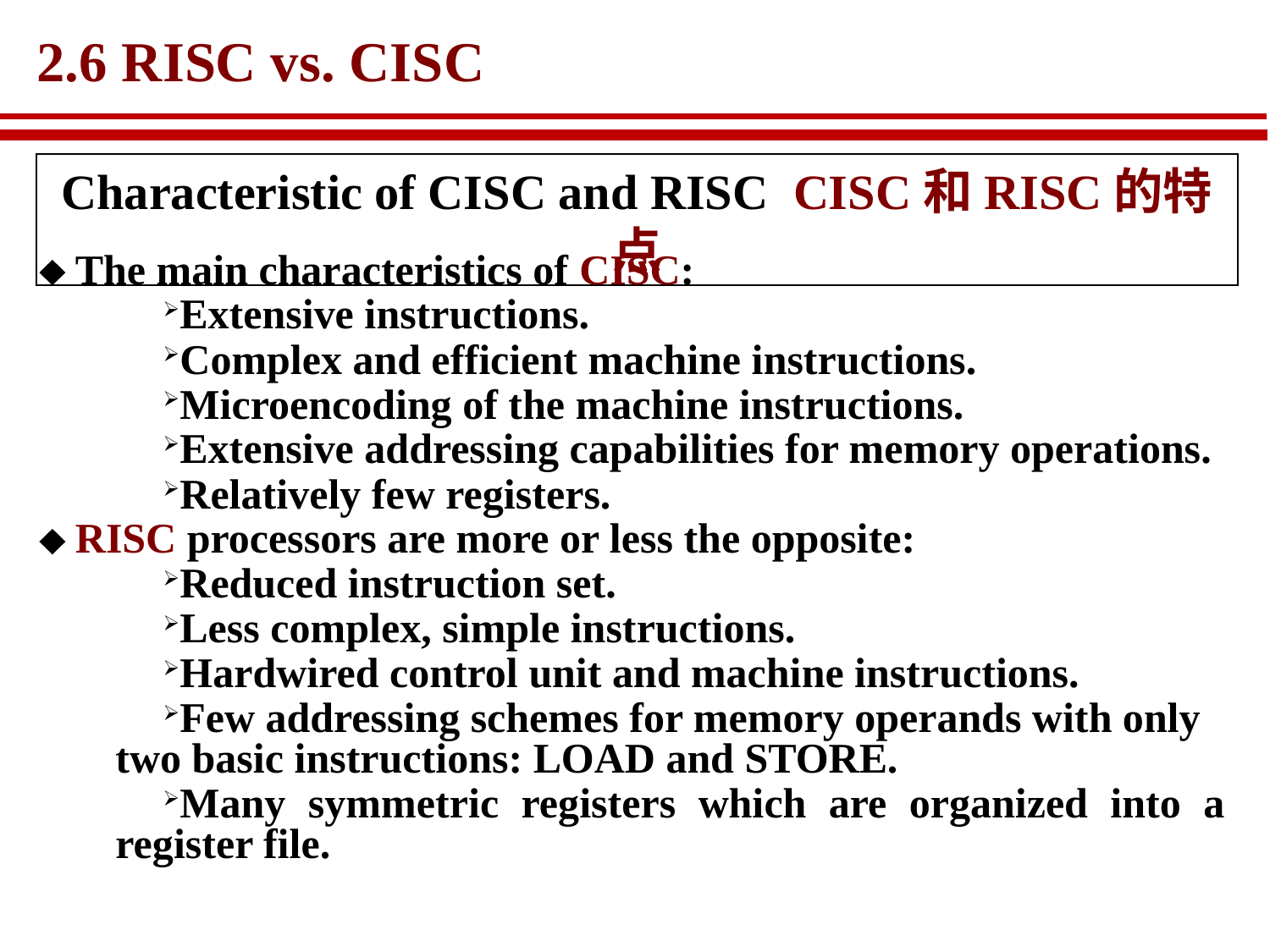

# 2.6 RISC vs. CISC
Characteristic of CISC and RISC  CISC和RISC的特点
♦ The main characteristics of CISC:
Extensive instructions.
Complex and efficient machine instructions.
Microencoding of the machine instructions.
Extensive addressing capabilities for memory operations.
Relatively few registers.
♦ RISC processors are more or less the opposite:
Reduced instruction set.
Less complex, simple instructions.
Hardwired control unit and machine instructions.
Few addressing schemes for memory operands with only two basic instructions: LOAD and STORE.
Many symmetric registers which are organized into a register file.